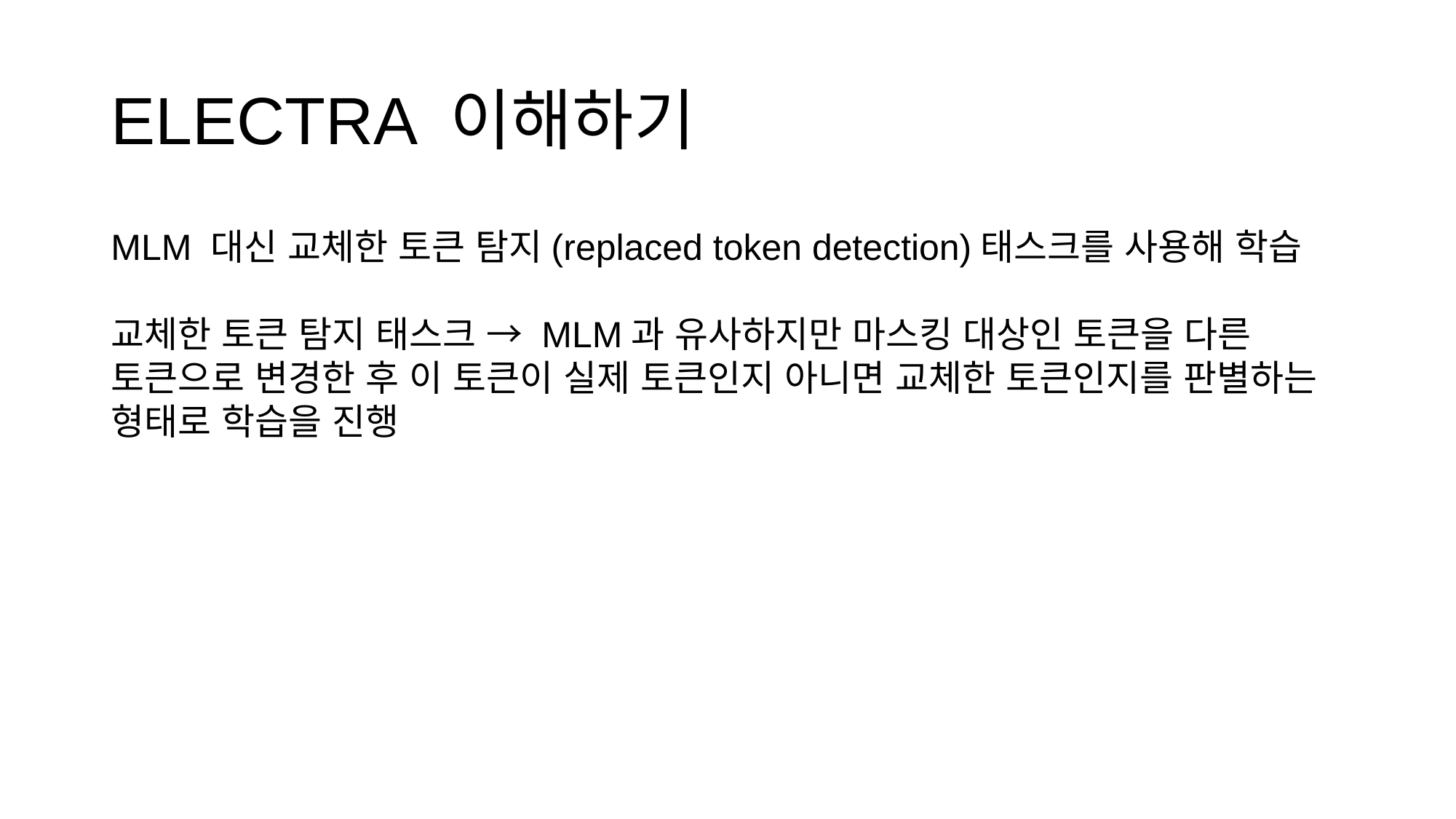

# ELECTRA 이해하기
MLM 대신 교체한 토큰 탐지(replaced token detection)태스크를 사용해 학습

교체한 토큰 탐지 태스크 → MLM과 유사하지만 마스킹 대상인 토큰을 다른 토큰으로 변경한 후 이 토큰이 실제 토큰인지 아니면 교체한 토큰인지를 판별하는 형태로 학습을 진행